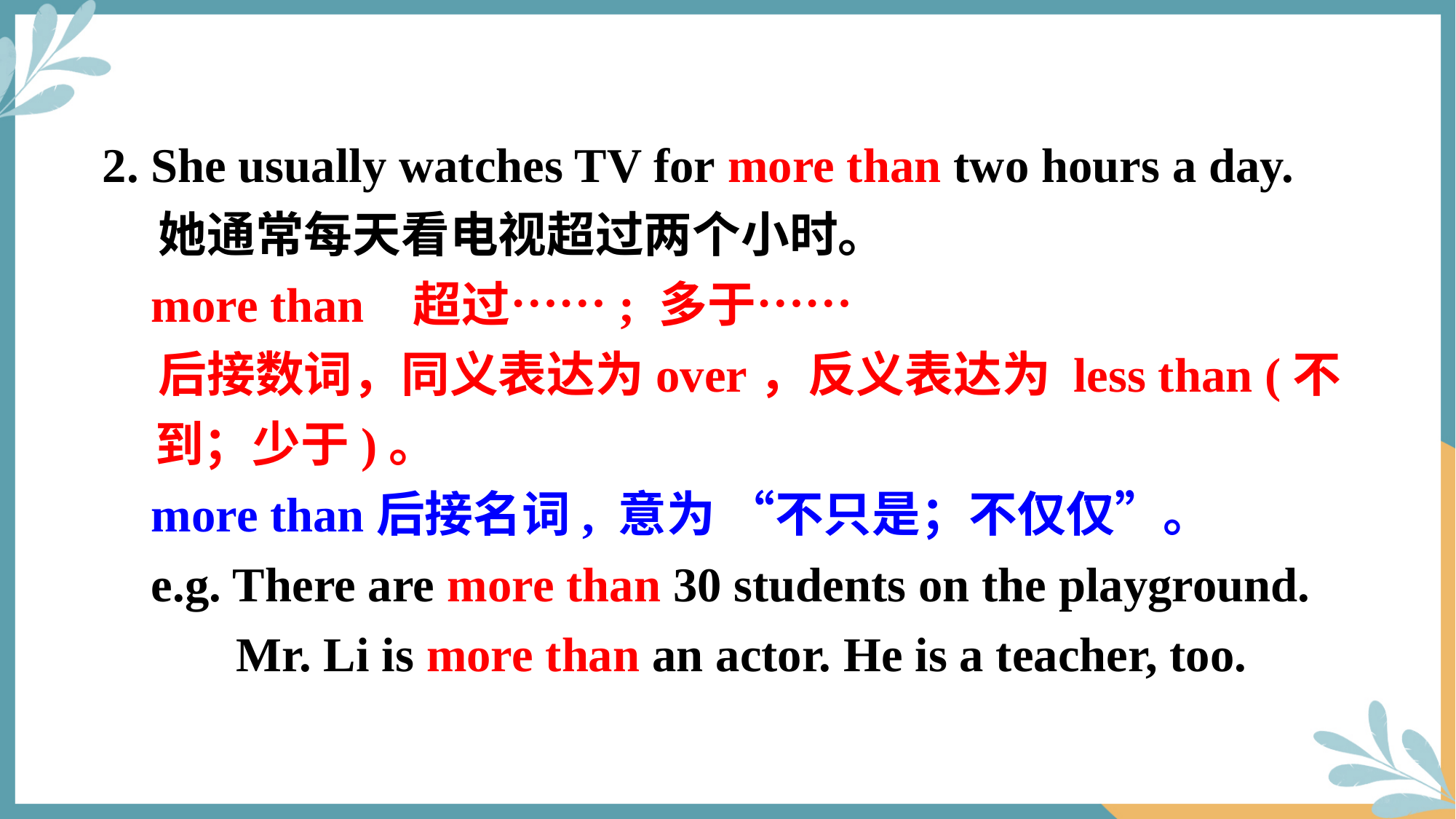

2. She usually watches TV for more than two hours a day.
    她通常每天看电视超过两个小时。
    more than   超过……; 多于……
    后接数词，同义表达为over，反义表达为 less than (不到；少于)。
    more than后接名词, 意为 “不只是；不仅仅”。
    e.g. There are more than 30 students on the playground.
           Mr. Li is more than an actor. He is a teacher, too.